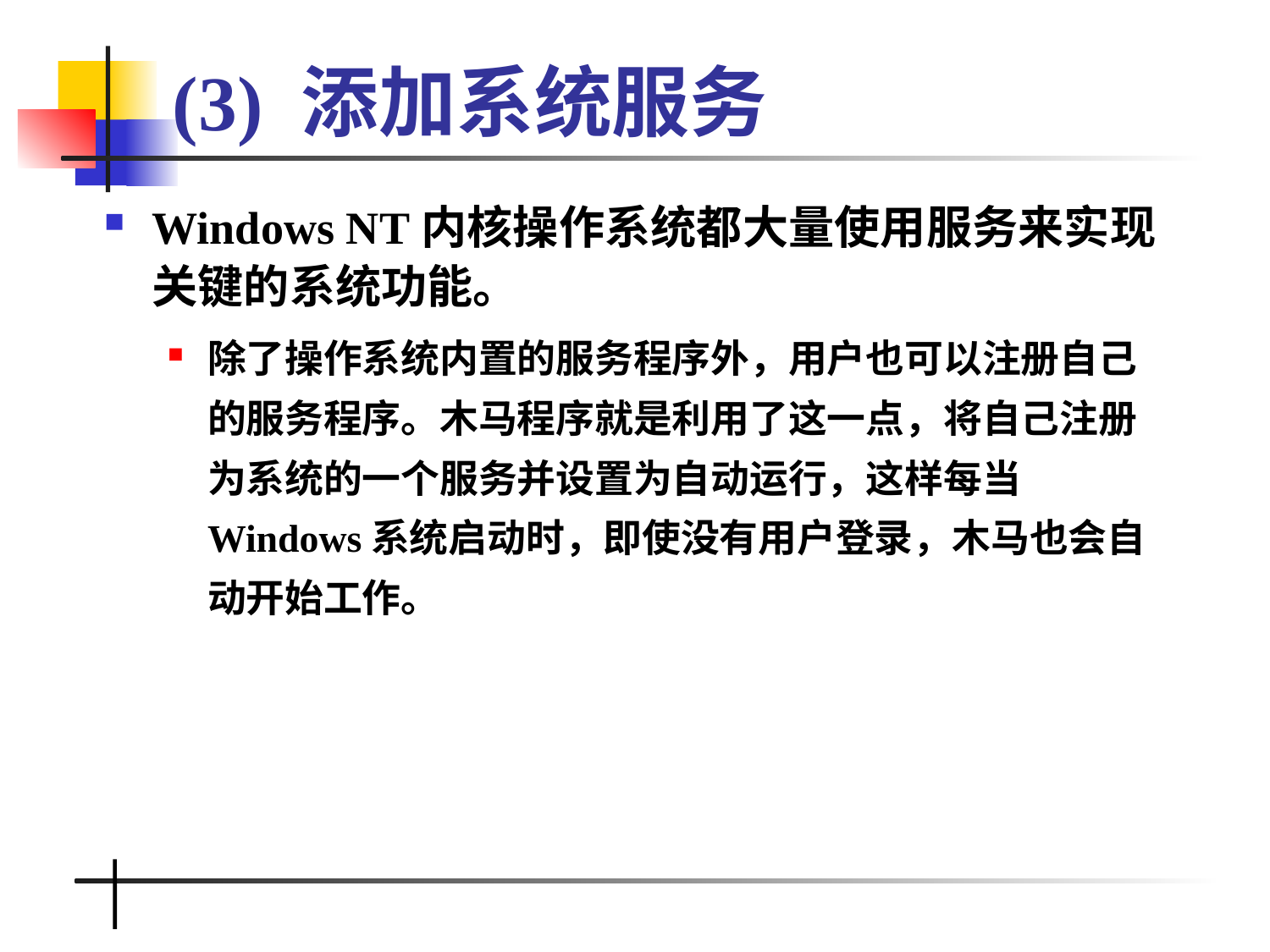

# (3) 添加系统服务
Windows NT内核操作系统都大量使用服务来实现关键的系统功能。
除了操作系统内置的服务程序外，用户也可以注册自己的服务程序。木马程序就是利用了这一点，将自己注册为系统的一个服务并设置为自动运行，这样每当Windows系统启动时，即使没有用户登录，木马也会自动开始工作。